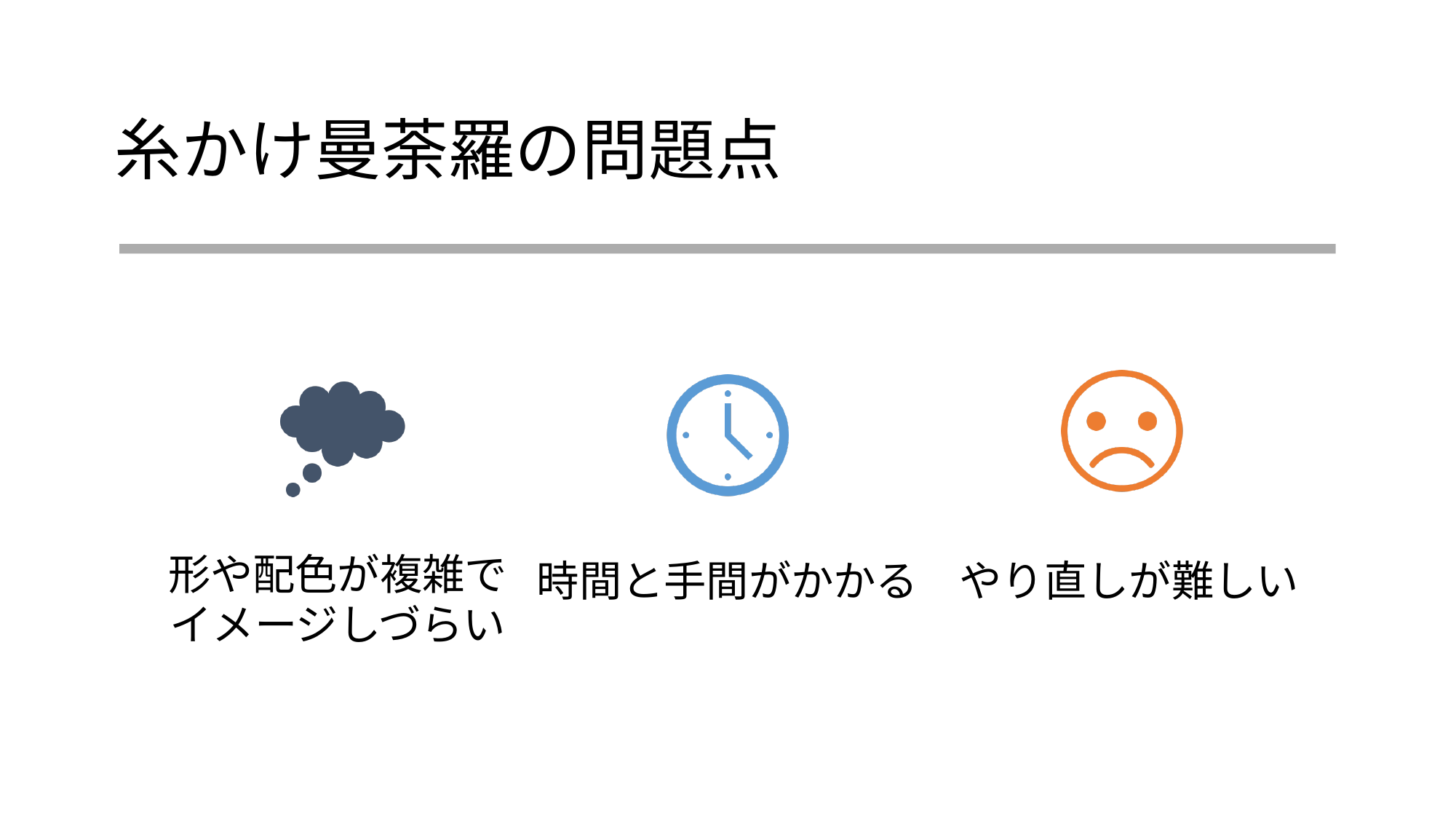

# 糸かけ曼荼羅の問題点

やり直しが難しい
時間と手間がかかる

形や配色が複雑で
イメージしづらい